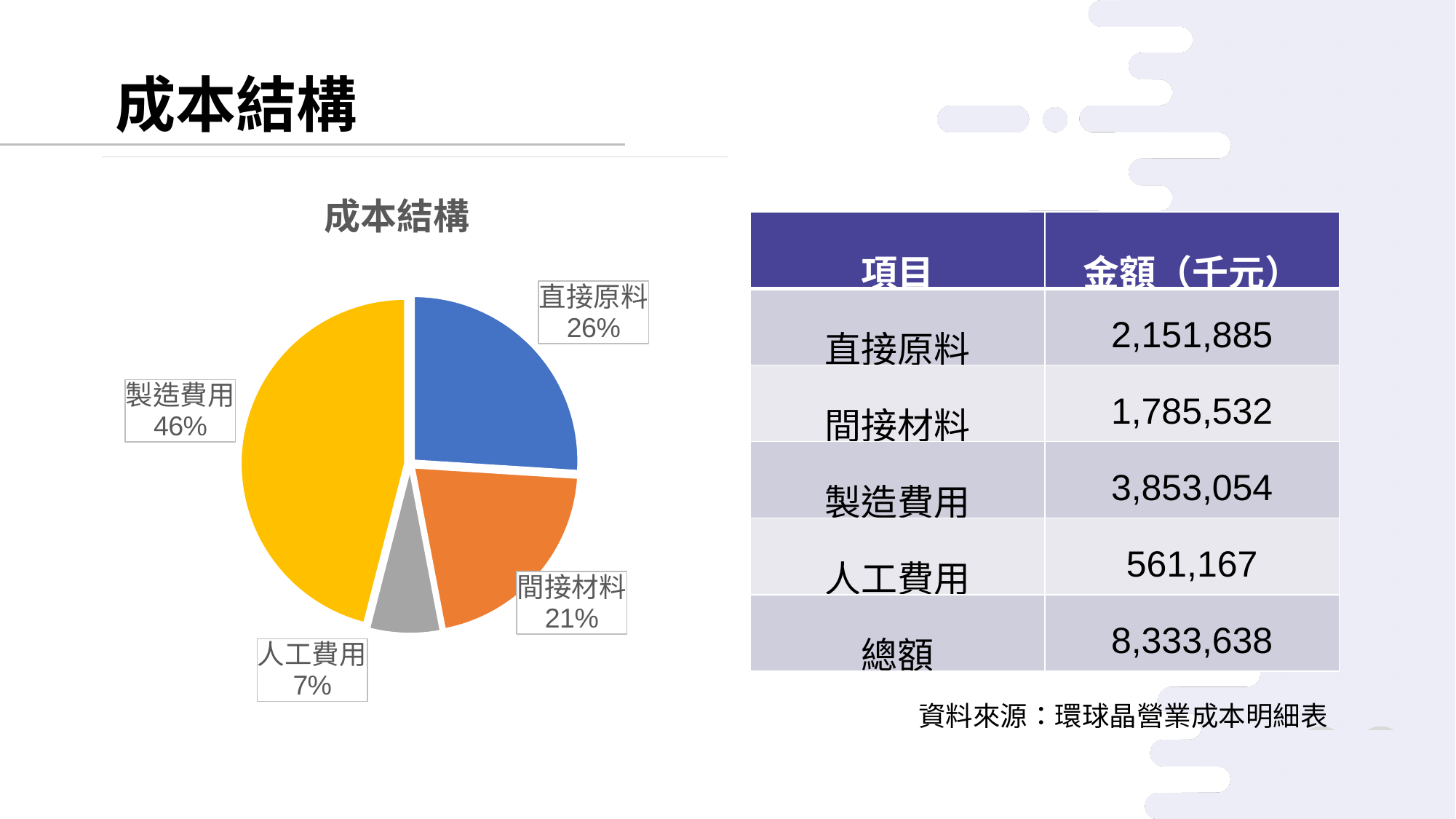

成本結構

### Chart:

| Category | 成本結構 |
|---|---|
| 直接原料 | 26.0 |
| 間接材料 | 21.0 |
| 人工費用 | 7.0 |
| 製造費用 | 46.0 |
| 項目 | 金額（千元） |
| --- | --- |
| 直接原料 | 2,151,885 |
| 間接材料 | 1,785,532 |
| 製造費用 | 3,853,054 |
| 人工費用 | 561,167 |
| 總額 | 8,333,638 |
資料來源：環球晶營業成本明細表